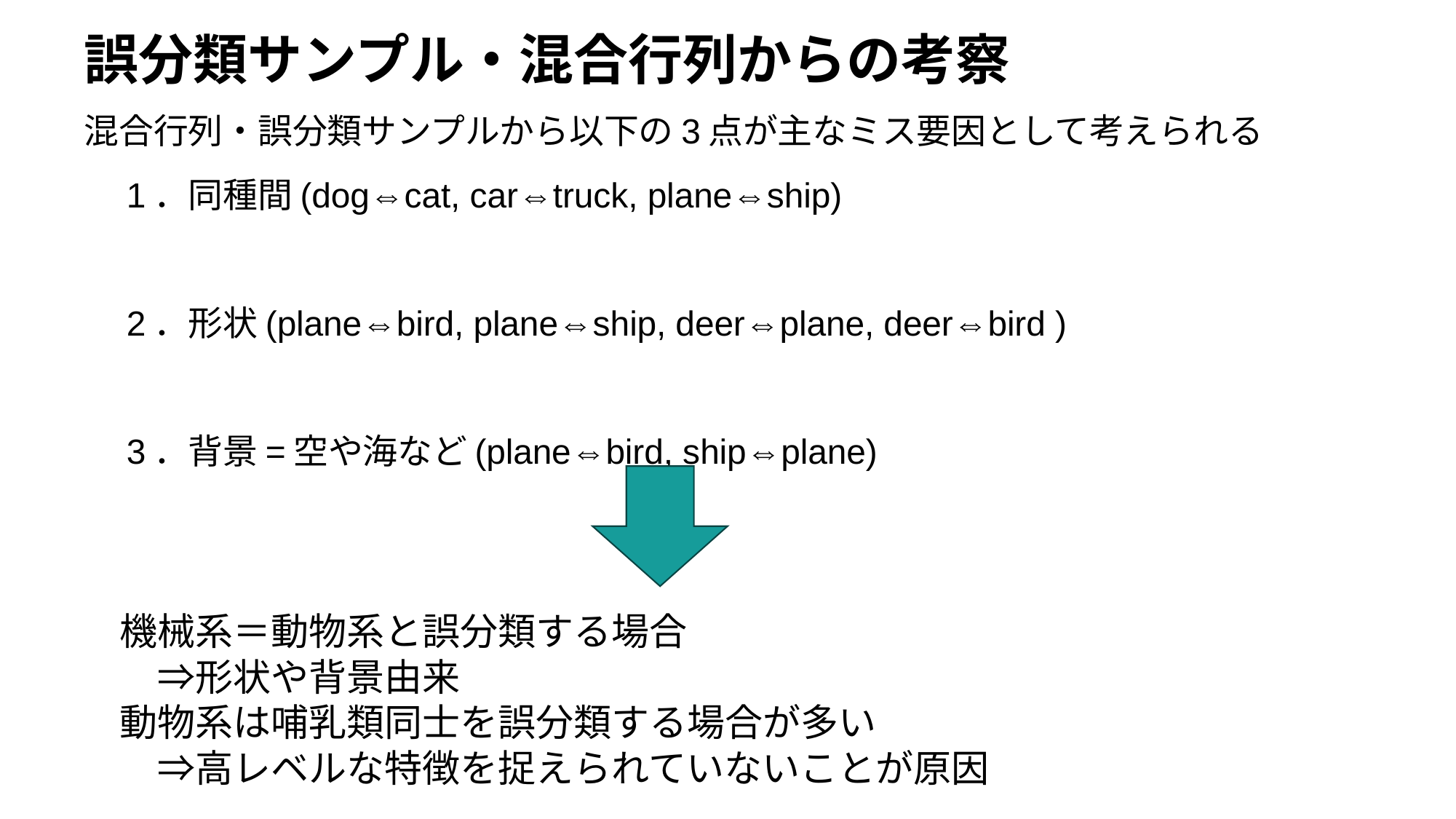

# 誤分類サンプル・混合行列からの考察
混合行列・誤分類サンプルから以下の3点が主なミス要因として考えられる
　1．同種間(dog⇔cat, car⇔truck, plane⇔ship)

　2．形状(plane⇔bird, plane⇔ship, deer⇔plane, deer⇔bird )

　3．背景=空や海など(plane⇔bird, ship⇔plane)

機械系＝動物系と誤分類する場合
　⇒形状や背景由来
動物系は哺乳類同士を誤分類する場合が多い
　⇒高レベルな特徴を捉えられていないことが原因